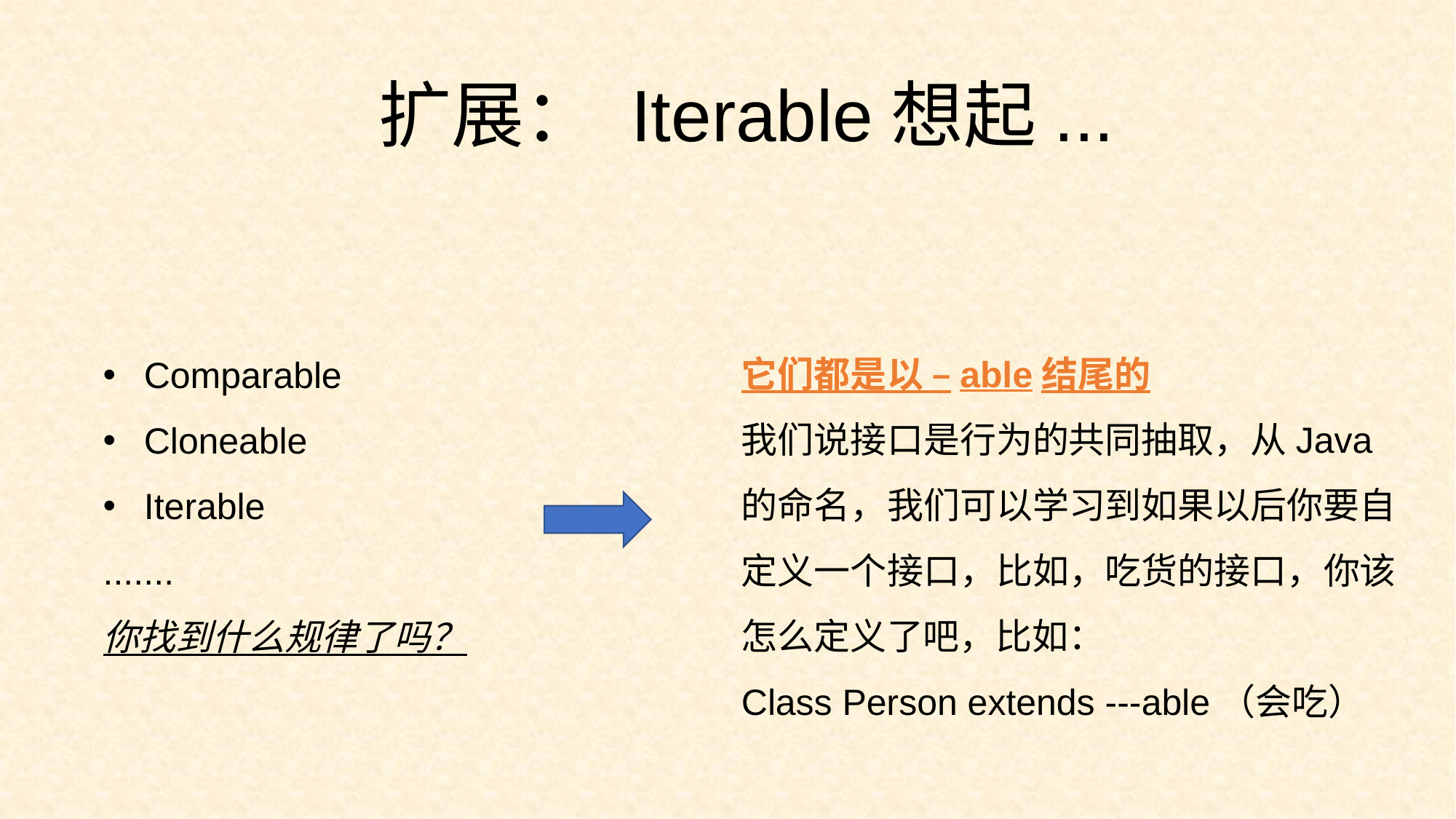

扩展： Iterable想起...
它们都是以 –able结尾的
我们说接口是行为的共同抽取，从Java的命名，我们可以学习到如果以后你要自定义一个接口，比如，吃货的接口，你该怎么定义了吧，比如：
Class Person extends ---able（会吃）
Comparable
Cloneable
Iterable
.......
你找到什么规律了吗？